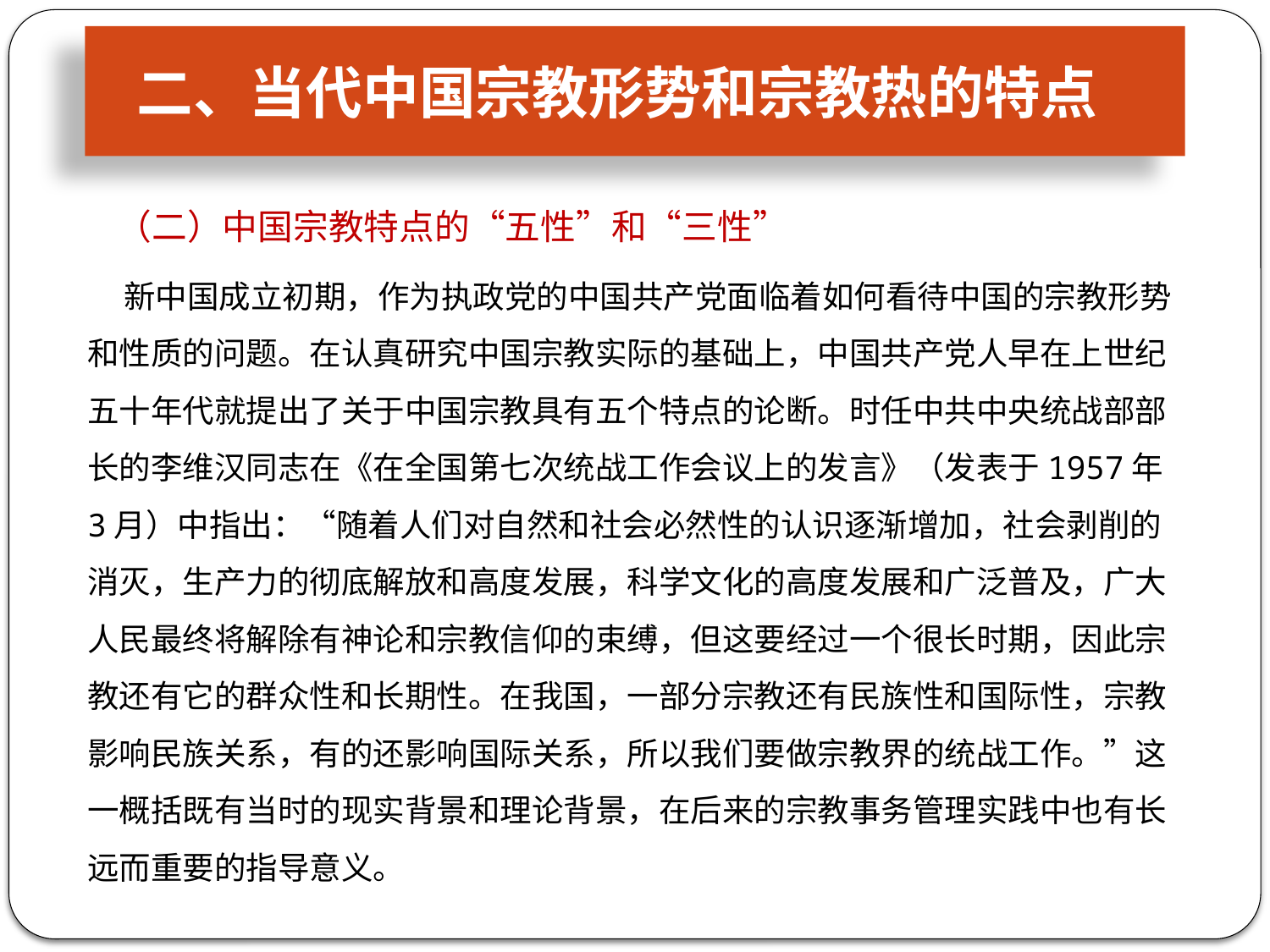

二、当代中国宗教形势和宗教热的特点
   （二）中国宗教特点的“五性”和“三性”
    新中国成立初期，作为执政党的中国共产党面临着如何看待中国的宗教形势和性质的问题。在认真研究中国宗教实际的基础上，中国共产党人早在上世纪五十年代就提出了关于中国宗教具有五个特点的论断。时任中共中央统战部部长的李维汉同志在《在全国第七次统战工作会议上的发言》（发表于1957年3月）中指出：“随着人们对自然和社会必然性的认识逐渐增加，社会剥削的消灭，生产力的彻底解放和高度发展，科学文化的高度发展和广泛普及，广大人民最终将解除有神论和宗教信仰的束缚，但这要经过一个很长时期，因此宗教还有它的群众性和长期性。在我国，一部分宗教还有民族性和国际性，宗教影响民族关系，有的还影响国际关系，所以我们要做宗教界的统战工作。”这一概括既有当时的现实背景和理论背景，在后来的宗教事务管理实践中也有长远而重要的指导意义。